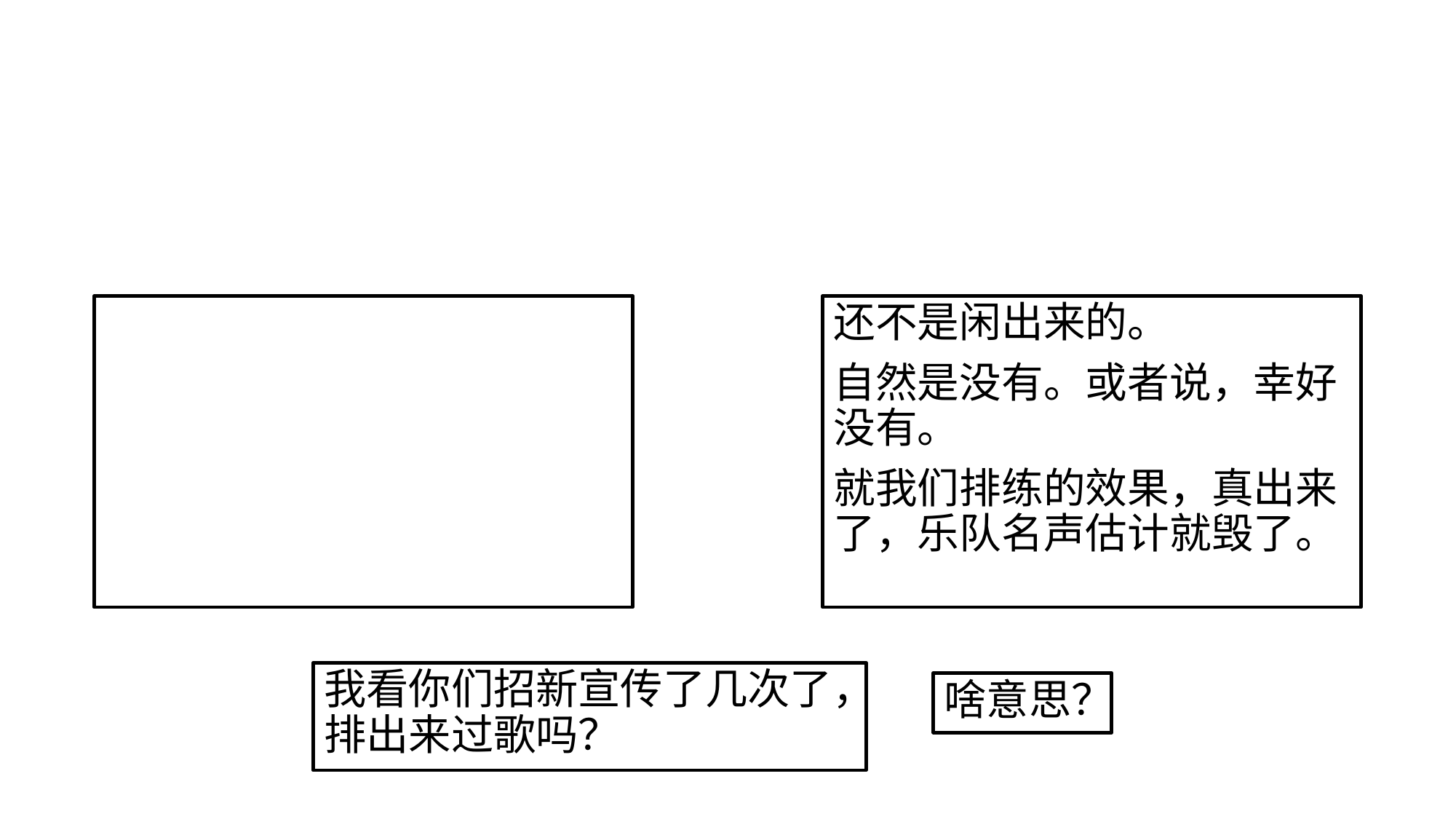

还不是闲出来的。
自然是没有。或者说，幸好没有。
就我们排练的效果，真出来了，乐队名声估计就毁了。
我看你们招新宣传了几次了，排出来过歌吗？
啥意思？